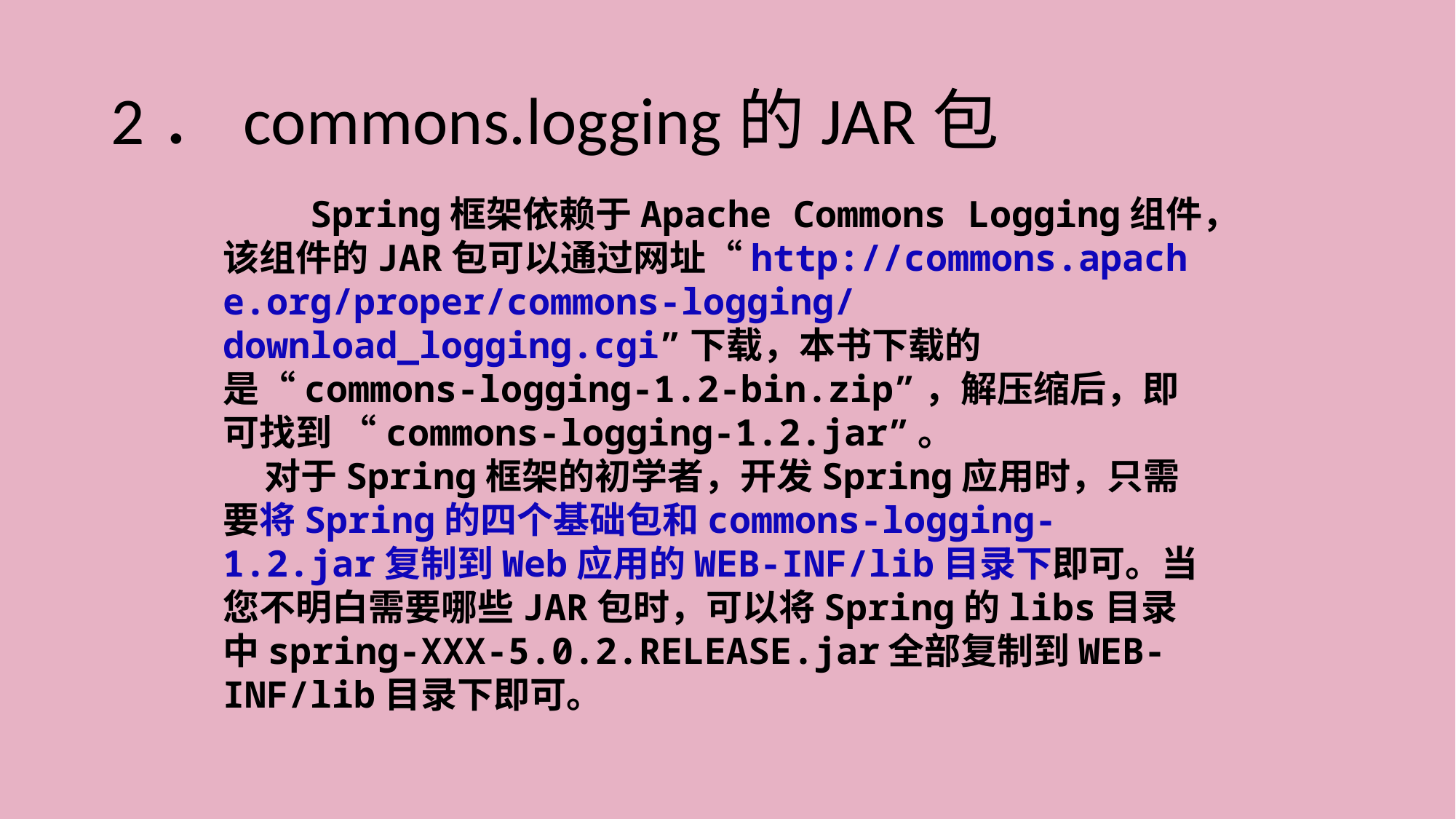

# 2．commons.logging的JAR包
    Spring框架依赖于Apache Commons Logging组件，该组件的JAR包可以通过网址“http://commons.apache.org/proper/commons-logging/download_logging.cgi”下载，本书下载的是“commons-logging-1.2-bin.zip”，解压缩后，即可找到 “commons-logging-1.2.jar”。
    对于Spring框架的初学者，开发Spring应用时，只需要将Spring的四个基础包和commons-logging-1.2.jar复制到Web应用的WEB-INF/lib目录下即可。当您不明白需要哪些JAR包时，可以将Spring的libs目录中spring-XXX-5.0.2.RELEASE.jar全部复制到WEB-INF/lib目录下即可。